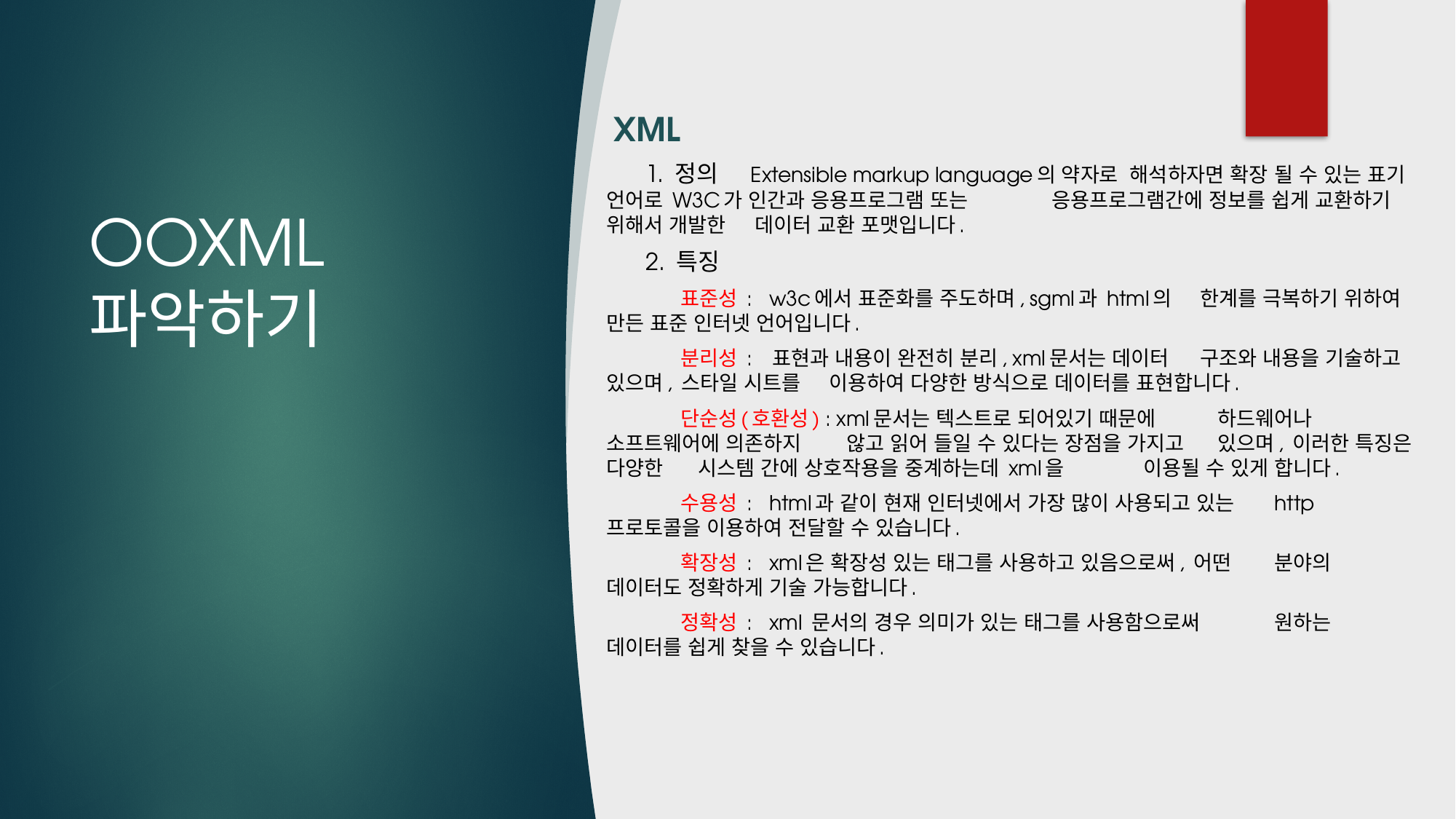

XML
       1. 정의     Extensible markup language의 약자로  해석하자면 확장 			될 수 있는 표기 언어로 W3C가 인간과 응용프로그램 또는 			응용프로그램간에 정보를 쉽게 교환하기 위해서 개발한 				데이터 교환 포맷입니다.
       2. 특징
		표준성 :   w3c에서 표준화를 주도하며, sgml과 html의 						한계를 극복하기 위하여 만든 표준 인터넷 언어입니다.
		분리성 :   표현과 내용이 완전히 분리, xml문서는 데이터 					구조와 내용을 기술하고 있으며, 스타일 시트를 					이용하여 다양한 방식으로 데이터를 표현합니다.
		단순성(호환성) : xml문서는 텍스트로 되어있기 때문에 							   하드웨어나 소프트웨어에 의존하지 							   않고 읽어 들일 수 있다는 장점을 가지고 						   있으며, 이러한 특징은 다양한 								   시스템 간에 상호작용을 중계하는데 xml을 						   이용될 수 있게 합니다.
		수용성 :   html과 같이 현재 인터넷에서 가장 많이 사용되고 있는 				http 프로토콜을 이용하여 전달할 수 있습니다.
		확장성 :   xml은 확장성 있는 태그를 사용하고 있음으로써, 어떤 				분야의 데이터도 정확하게 기술 가능합니다.
		정확성 :   xml 문서의 경우 의미가 있는 태그를 사용함으로써 					원하는 데이터를 쉽게 찾을 수 있습니다.

# OOXML 파악하기